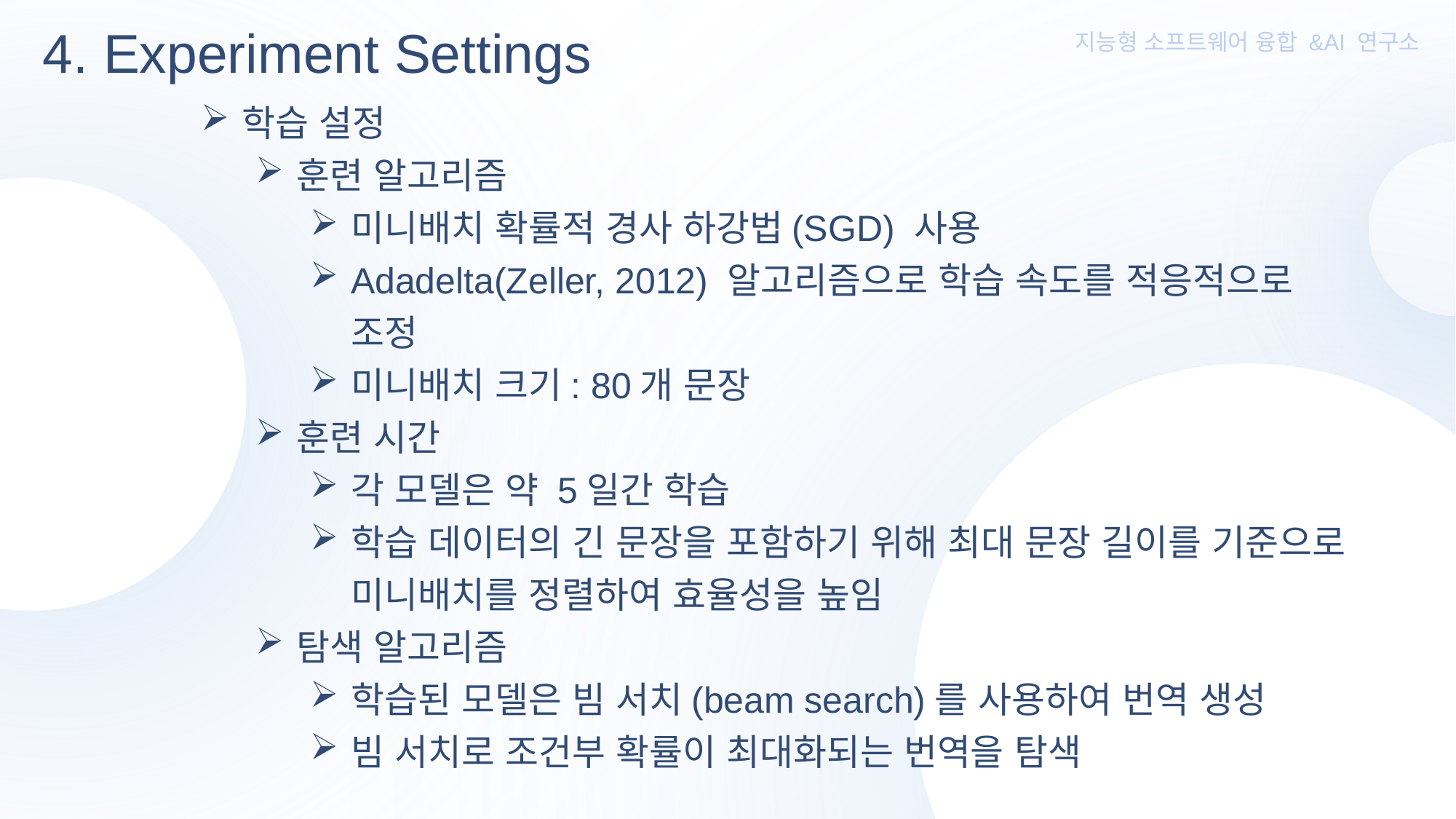

4. Experiment Settings
학습 설정
훈련 알고리즘
미니배치 확률적 경사 하강법(SGD) 사용
Adadelta(Zeller, 2012) 알고리즘으로 학습 속도를 적응적으로 조정
미니배치 크기: 80개 문장
훈련 시간
각 모델은 약 5일간 학습
학습 데이터의 긴 문장을 포함하기 위해 최대 문장 길이를 기준으로 미니배치를 정렬하여 효율성을 높임
탐색 알고리즘
학습된 모델은 빔 서치(beam search)를 사용하여 번역 생성
빔 서치로 조건부 확률이 최대화되는 번역을 탐색